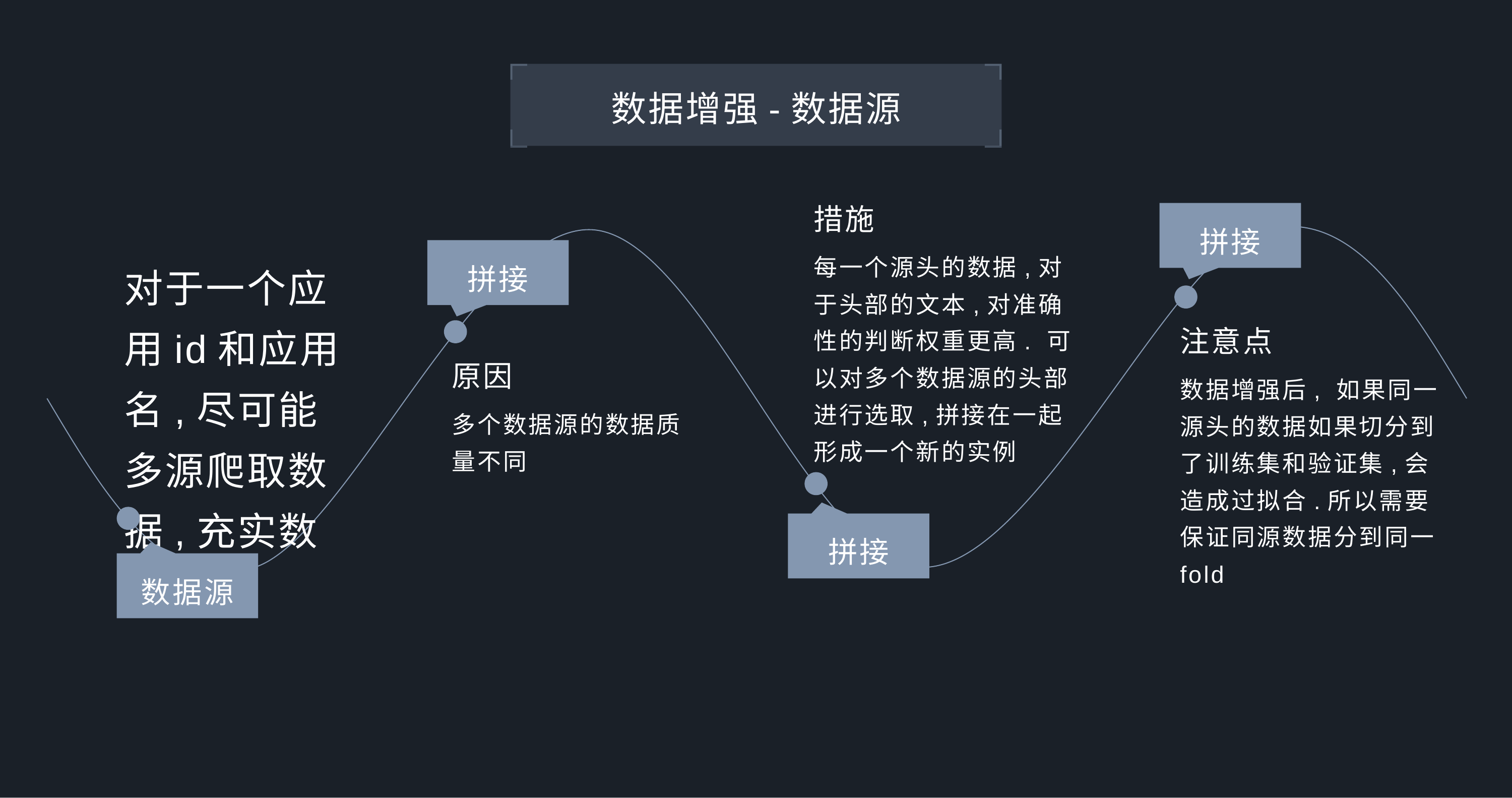

数据增强-数据源
措施
每一个源头的数据,对于头部的文本,对准确性的判断权重更高. 可以对多个数据源的头部进行选取,拼接在一起形成一个新的实例

对于一个应用id和应用名,尽可能多源爬取数据,充实数据集

拼接

拼接

注意点
数据增强后, 如果同一源头的数据如果切分到了训练集和验证集,会造成过拟合.所以需要保证同源数据分到同一fold

原因
多个数据源的数据质量不同

拼接

数据源